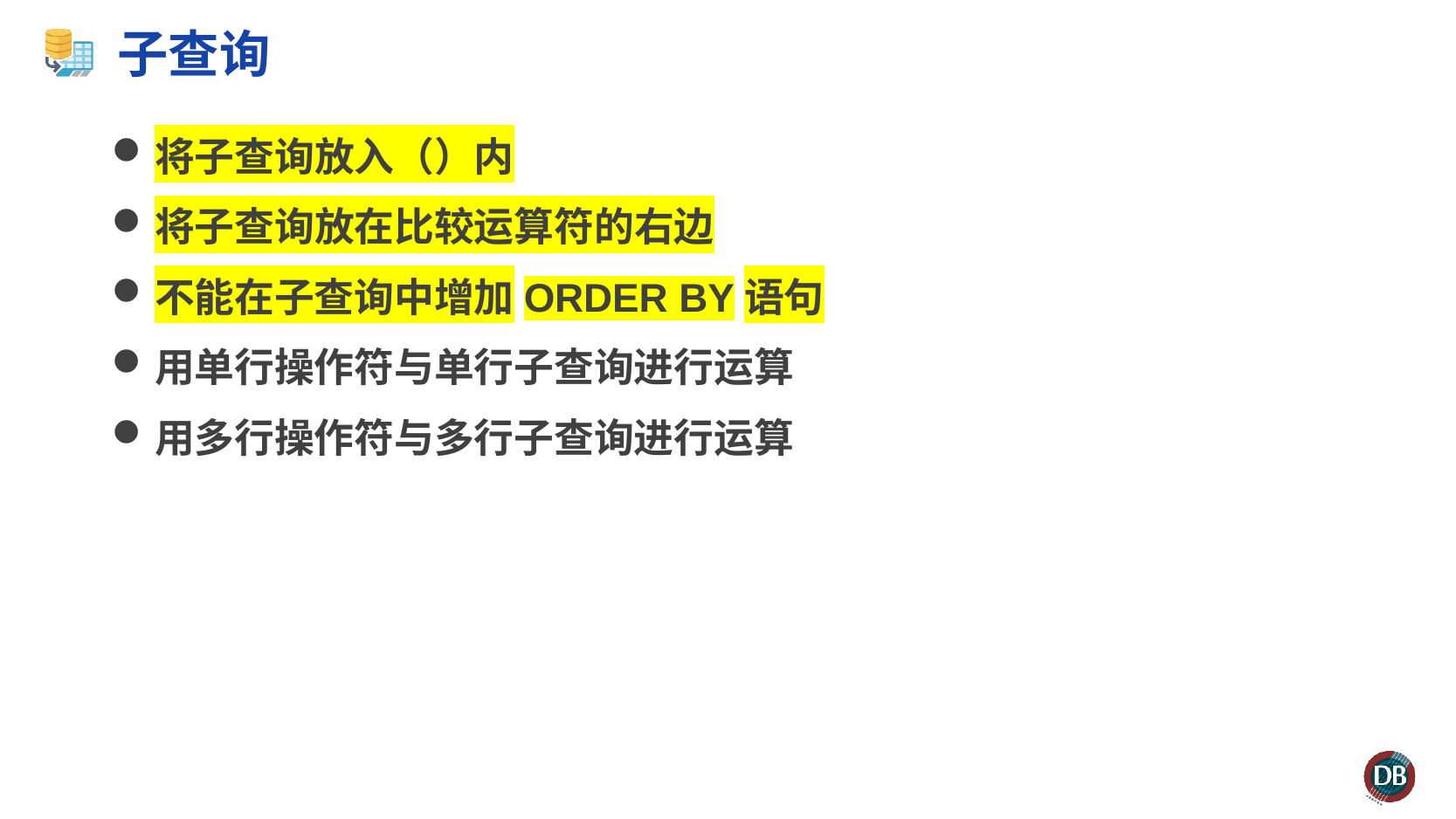

# 子查询
将子查询放入（）内
将子查询放在比较运算符的右边
不能在子查询中增加ORDER BY语句
用单行操作符与单行子查询进行运算
用多行操作符与多行子查询进行运算